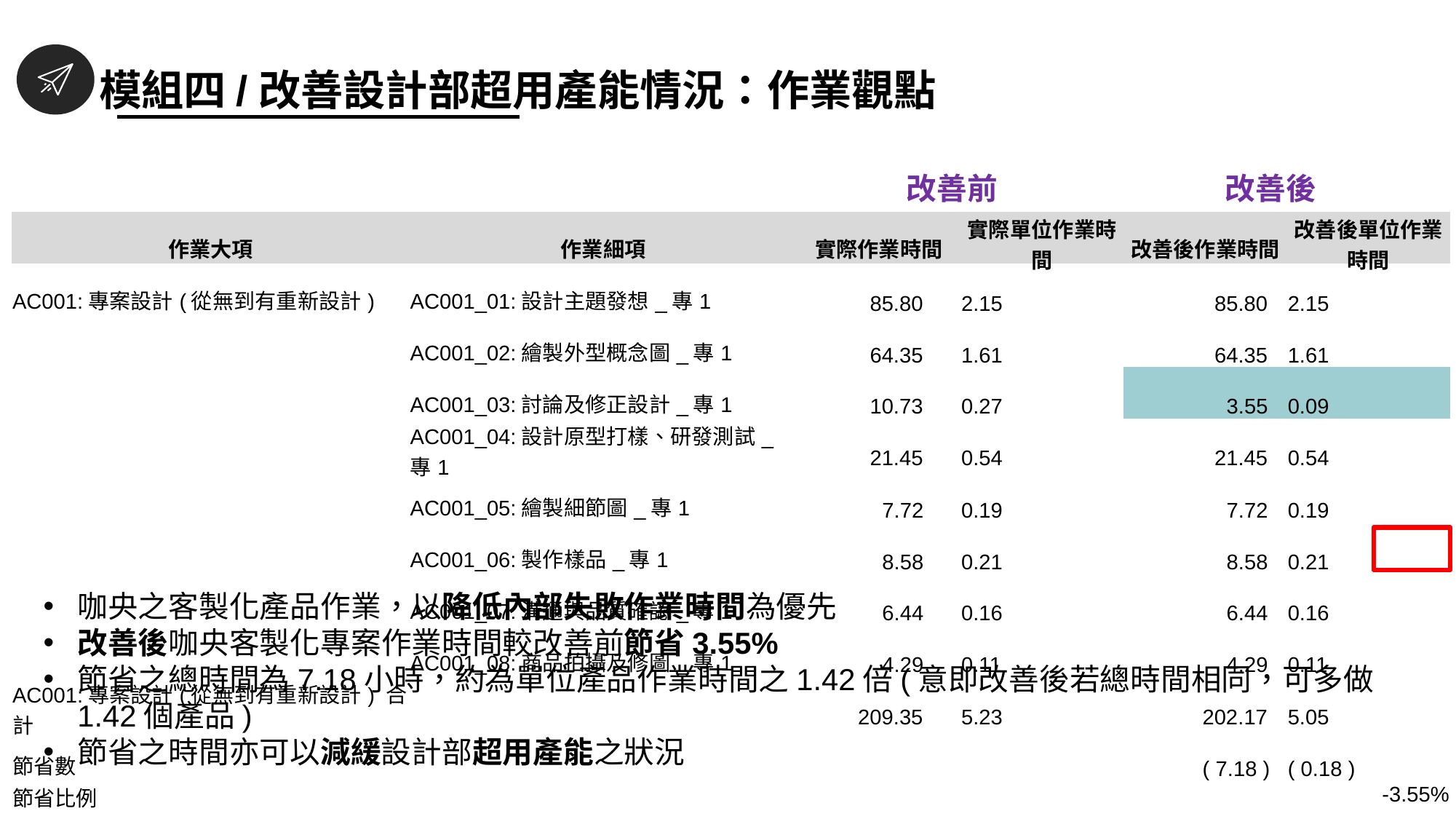

模組四/改善設計部超用產能情況：作業觀點

改善後
改善前
| 作業大項 | 作業細項 | 實際作業時間 | 實際單位作業時間 | 改善後作業時間 | 改善後單位作業時間 |
| --- | --- | --- | --- | --- | --- |
| AC001:專案設計(從無到有重新設計) | AC001\_01:設計主題發想\_專1 | 85.80 | 2.15 | 85.80 | 2.15 |
|  | AC001\_02:繪製外型概念圖\_專1 | 64.35 | 1.61 | 64.35 | 1.61 |
|  | AC001\_03:討論及修正設計\_專1 | 10.73 | 0.27 | 3.55 | 0.09 |
|  | AC001\_04:設計原型打樣、研發測試\_專1 | 21.45 | 0.54 | 21.45 | 0.54 |
|  | AC001\_05:繪製細節圖\_專1 | 7.72 | 0.19 | 7.72 | 0.19 |
|  | AC001\_06:製作樣品\_專1 | 8.58 | 0.21 | 8.58 | 0.21 |
|  | AC001\_07:溝通與品質確認\_專1 | 6.44 | 0.16 | 6.44 | 0.16 |
|  | AC001\_08:商品拍攝及修圖\_專1 | 4.29 | 0.11 | 4.29 | 0.11 |
| AC001:專案設計(從無到有重新設計) 合計 |  | 209.35 | 5.23 | 202.17 | 5.05 |
| 節省數 |  |  |  | ( 7.18 ) | ( 0.18 ) |
| 節省比例 |  |  |  |  | -3.55% |

咖央之客製化產品作業，以降低內部失敗作業時間為優先
改善後咖央客製化專案作業時間較改善前節省3.55%
節省之總時間為7.18小時，約為單位產品作業時間之1.42倍(意即改善後若總時間相同，可多做1.42個產品)
節省之時間亦可以減緩設計部超用產能之狀況